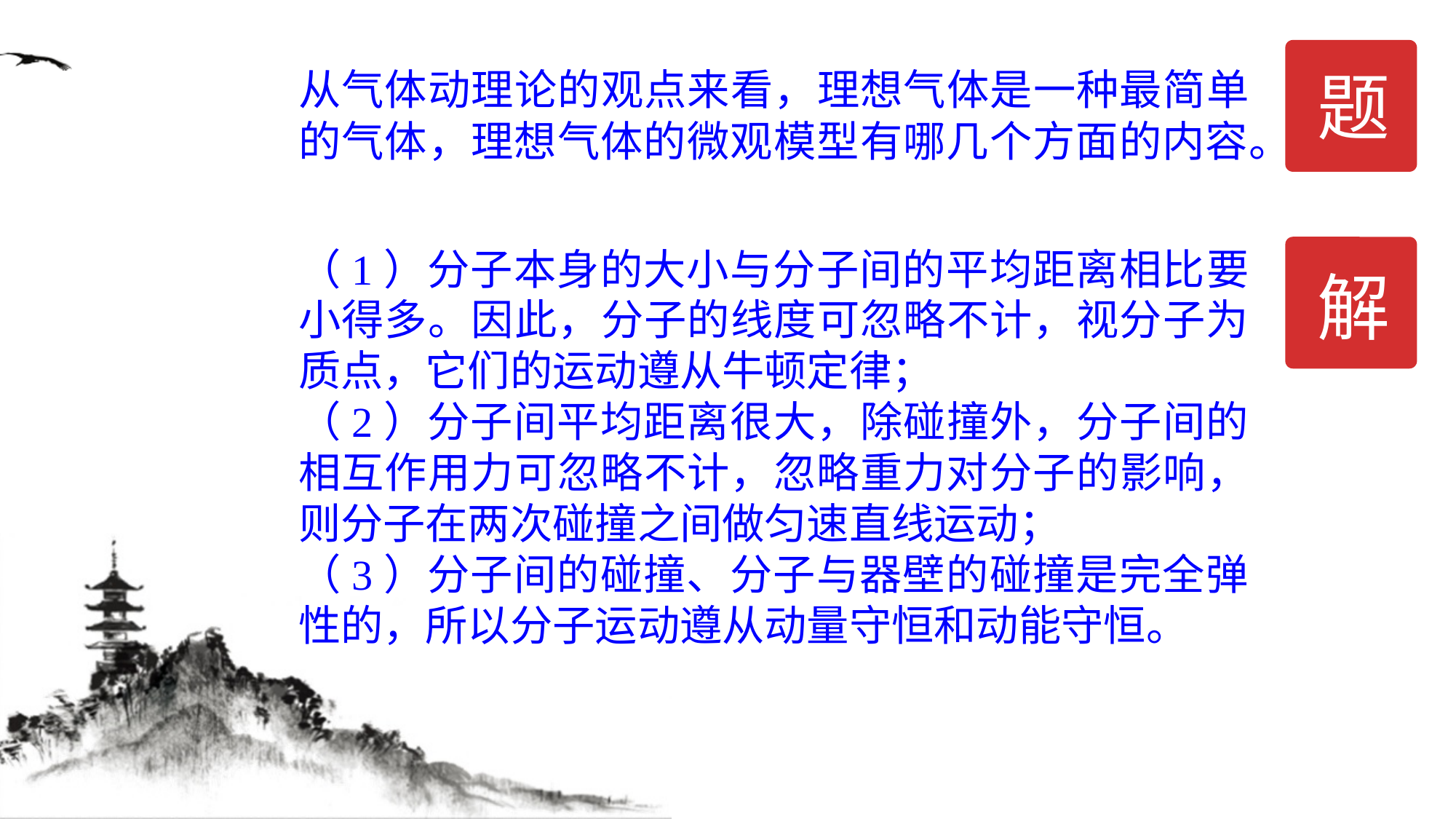

题
从气体动理论的观点来看，理想气体是一种最简单的气体，理想气体的微观模型有哪几个方面的内容。
（1）分子本身的大小与分子间的平均距离相比要小得多。因此，分子的线度可忽略不计，视分子为质点，它们的运动遵从牛顿定律；
（2）分子间平均距离很大，除碰撞外，分子间的相互作用力可忽略不计，忽略重力对分子的影响，则分子在两次碰撞之间做匀速直线运动；
（3）分子间的碰撞、分子与器壁的碰撞是完全弹性的，所以分子运动遵从动量守恒和动能守恒。

解